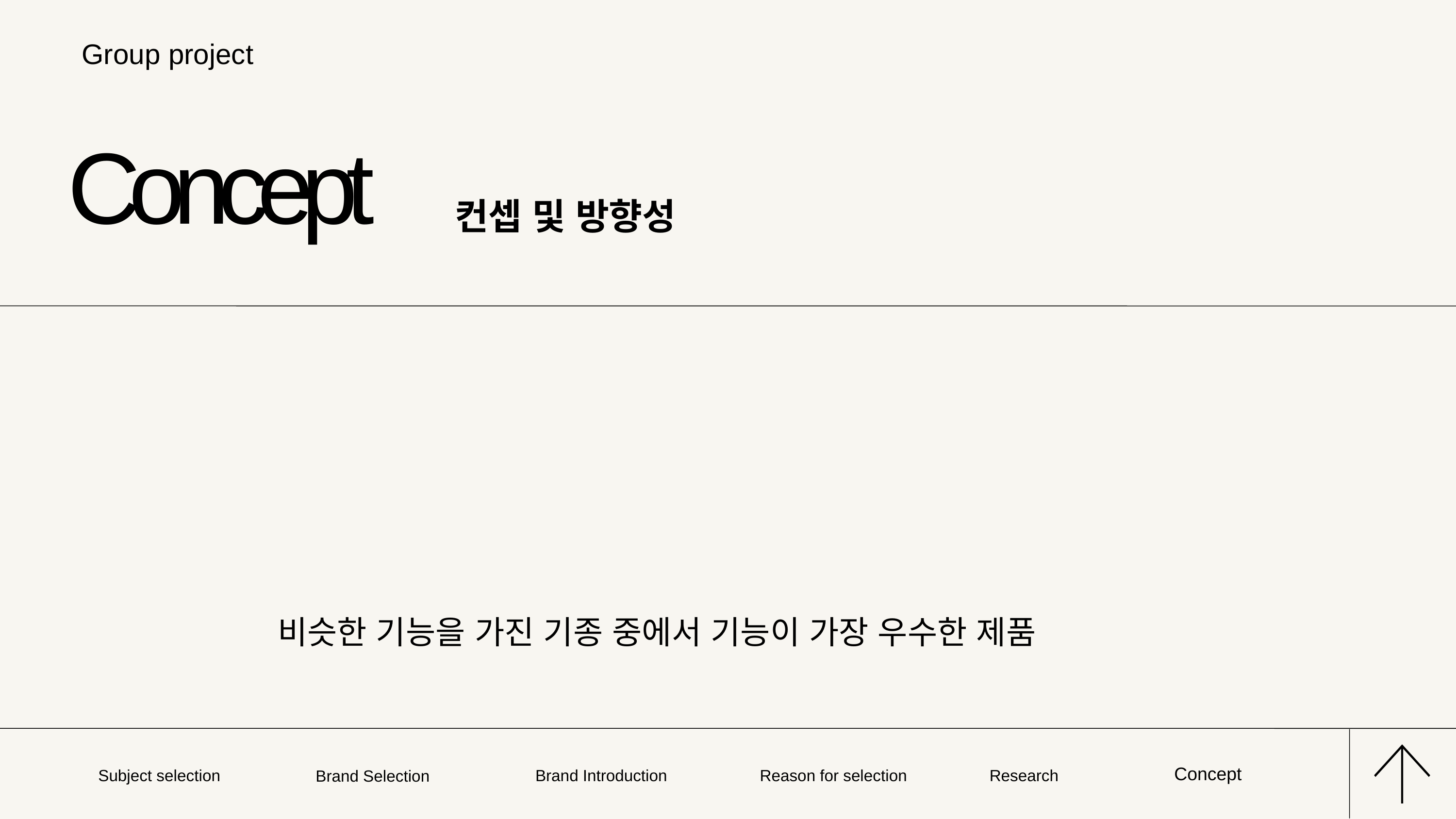

Group project
Concept
컨셉 및 방향성

High-end
비슷한 기능을 가진 기종 중에서 기능이 가장 우수한 제품

Subject selection
Brand Introduction
Reason for selection
Research
Concept
Brand Selection